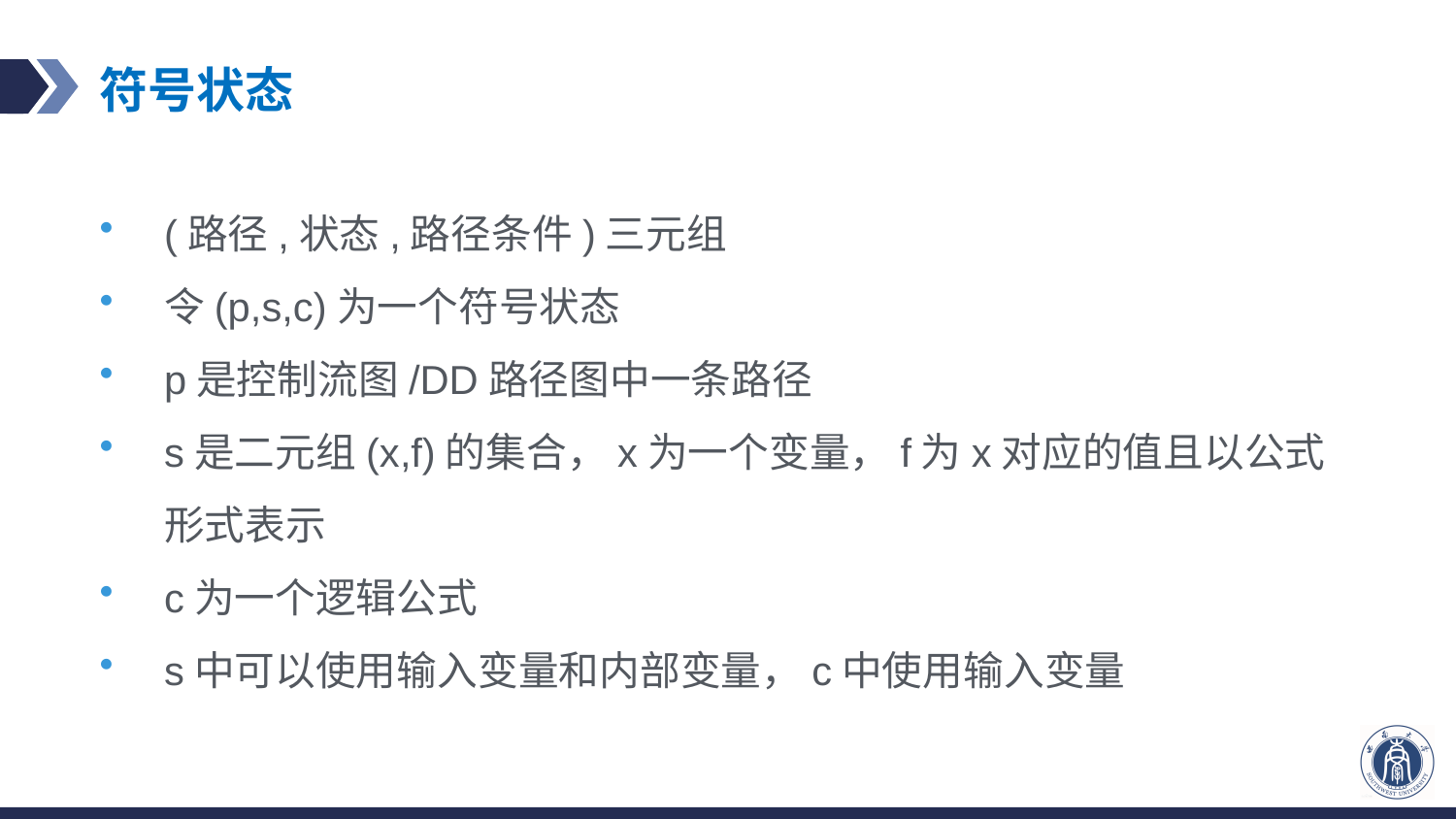

# 符号状态
(路径,状态,路径条件)三元组
令(p,s,c)为一个符号状态
p是控制流图/DD路径图中一条路径
s是二元组(x,f)的集合，x为一个变量，f为x对应的值且以公式形式表示
c为一个逻辑公式
s中可以使用输入变量和内部变量，c中使用输入变量